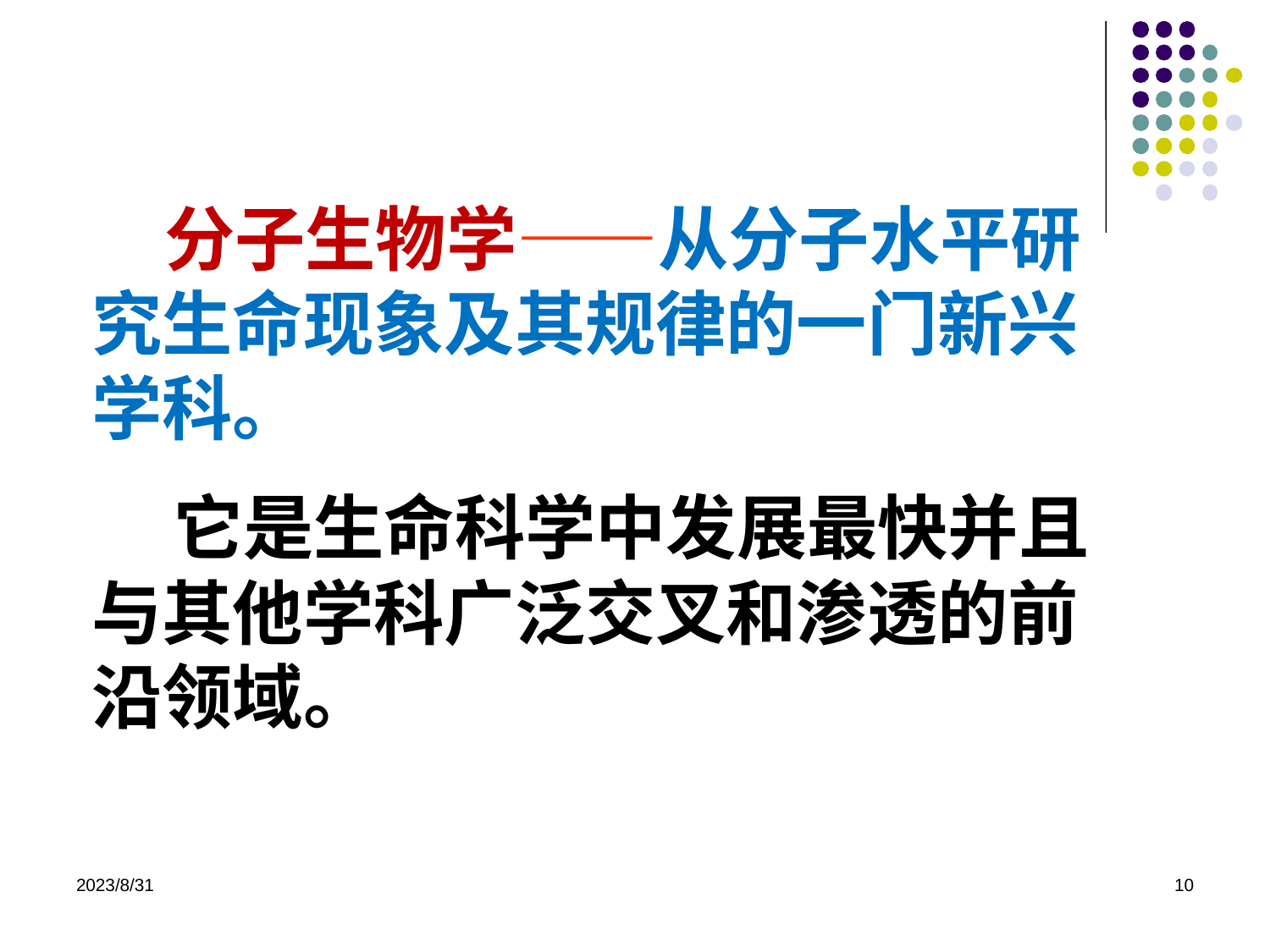

分子生物学——从分子水平研究生命现象及其规律的一门新兴学科。
    它是生命科学中发展最快并且与其他学科广泛交叉和渗透的前沿领域。

2023/8/31
10